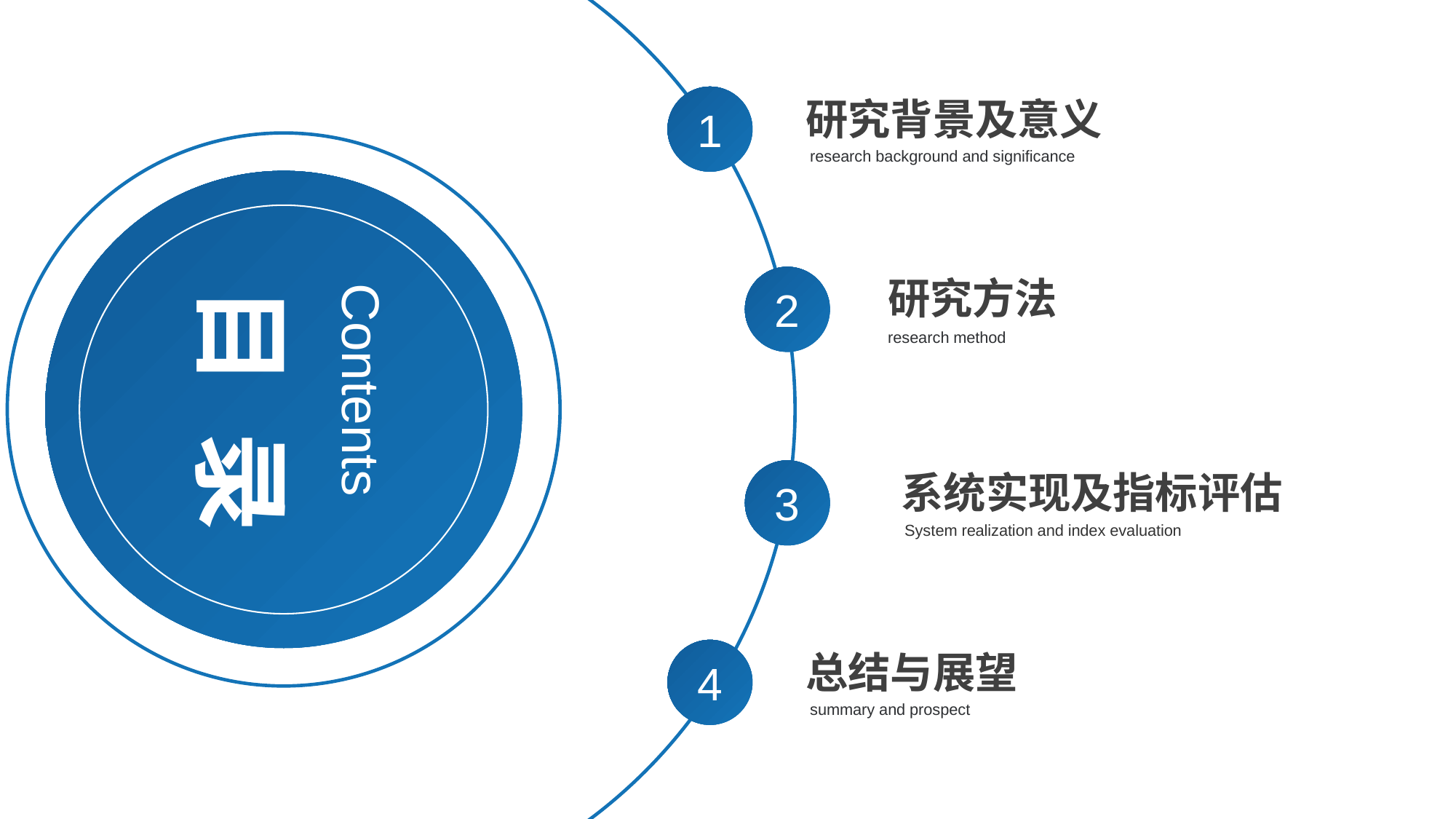

1
研究背景及意义
research background and significance

研究方法
research method
2
Contents
目  录
3
系统实现及指标评估
System realization and index evaluation
4
总结与展望
summary and prospect